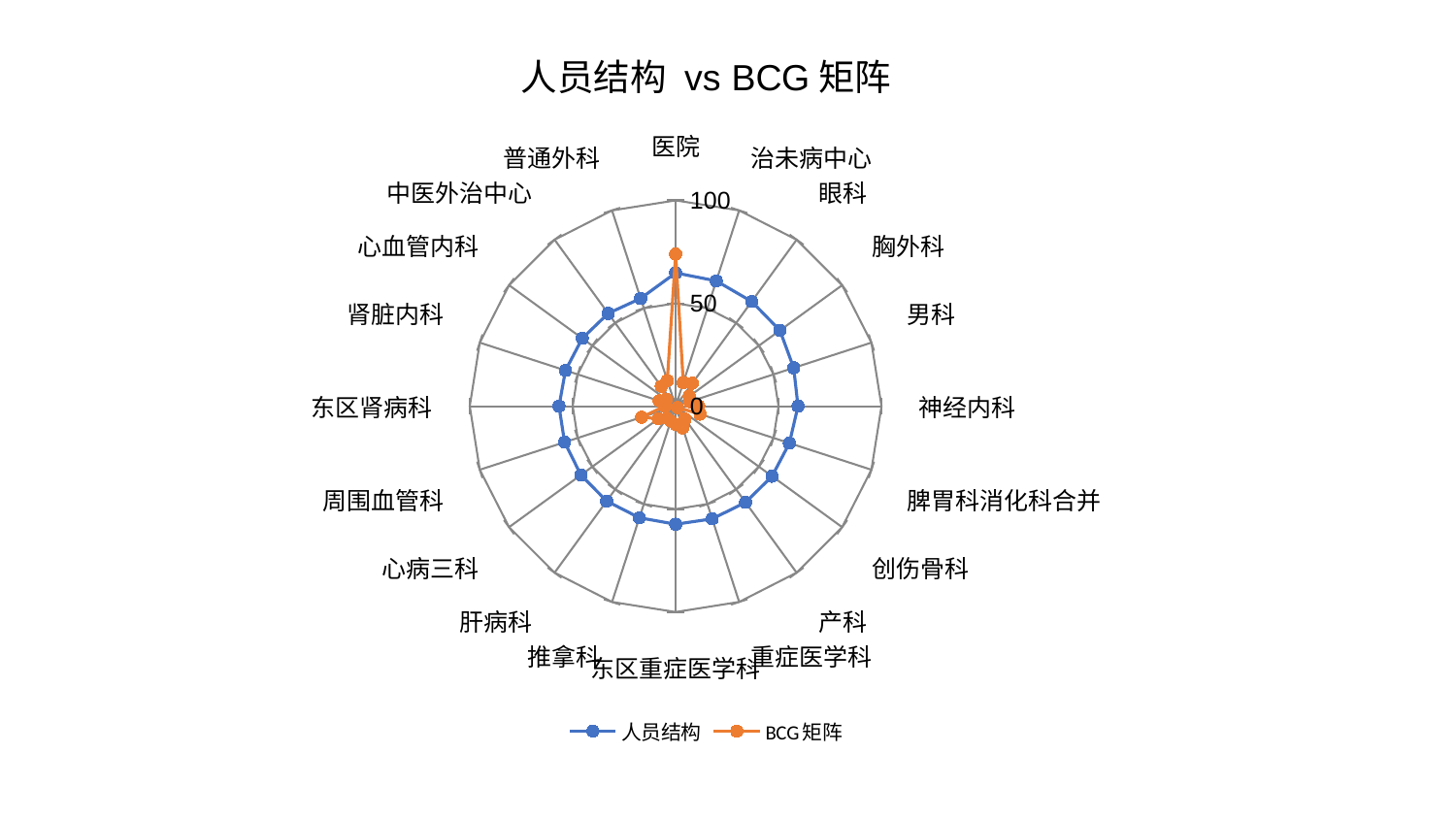

### Chart: 人员结构 vs BCG矩阵

| Category | 人员结构 | BCG矩阵 |
|---|---|---|
| 医院 | 64.75513594478444 | 73.91167455659351 |
| 治未病中心 | 64.00866254192461 | 12.027418846761577 |
| 眼科 | 62.88630419692808 | 13.761572113852317 |
| 胸外科 | 62.66157578134952 | 8.255463621212543 |
| 男科 | 60.31672844185194 | 7.118673980581544 |
| 神经内科 | 59.46537681443598 | 11.182251405350721 |
| 脾胃科消化科合并 | 58.113676648577716 | 12.54887935149368 |
| 创伤骨科 | 57.917466775641124 | 1.1807208053705434 |
| 产科 | 57.80770646597618 | 7.708337432564839 |
| 重症医学科 | 57.566071359560254 | 11.093912600126723 |
| 东区重症医学科 | 57.370575477109355 | 8.801652896378428 |
| 推拿科 | 57.01522959423049 | 7.681351255404609 |
| 肝病科 | 57.014780504752835 | 7.205167818621852 |
| 心病三科 | 56.87586988485517 | 10.407075861586613 |
| 周围血管科 | 56.70203088882758 | 17.334239053465673 |
| 东区肾病科 | 56.639682694036274 | 5.259576464841146 |
| 肾脏内科 | 56.2457581778681 | 8.478267828741947 |
| 心血管内科 | 56.064903133554466 | 5.540034780761216 |
| 中医外治中心 | 55.71561314420455 | 11.906136918162085 |
| 普通外科 | 55.050656770045876 | 13.111619555397501 |
29